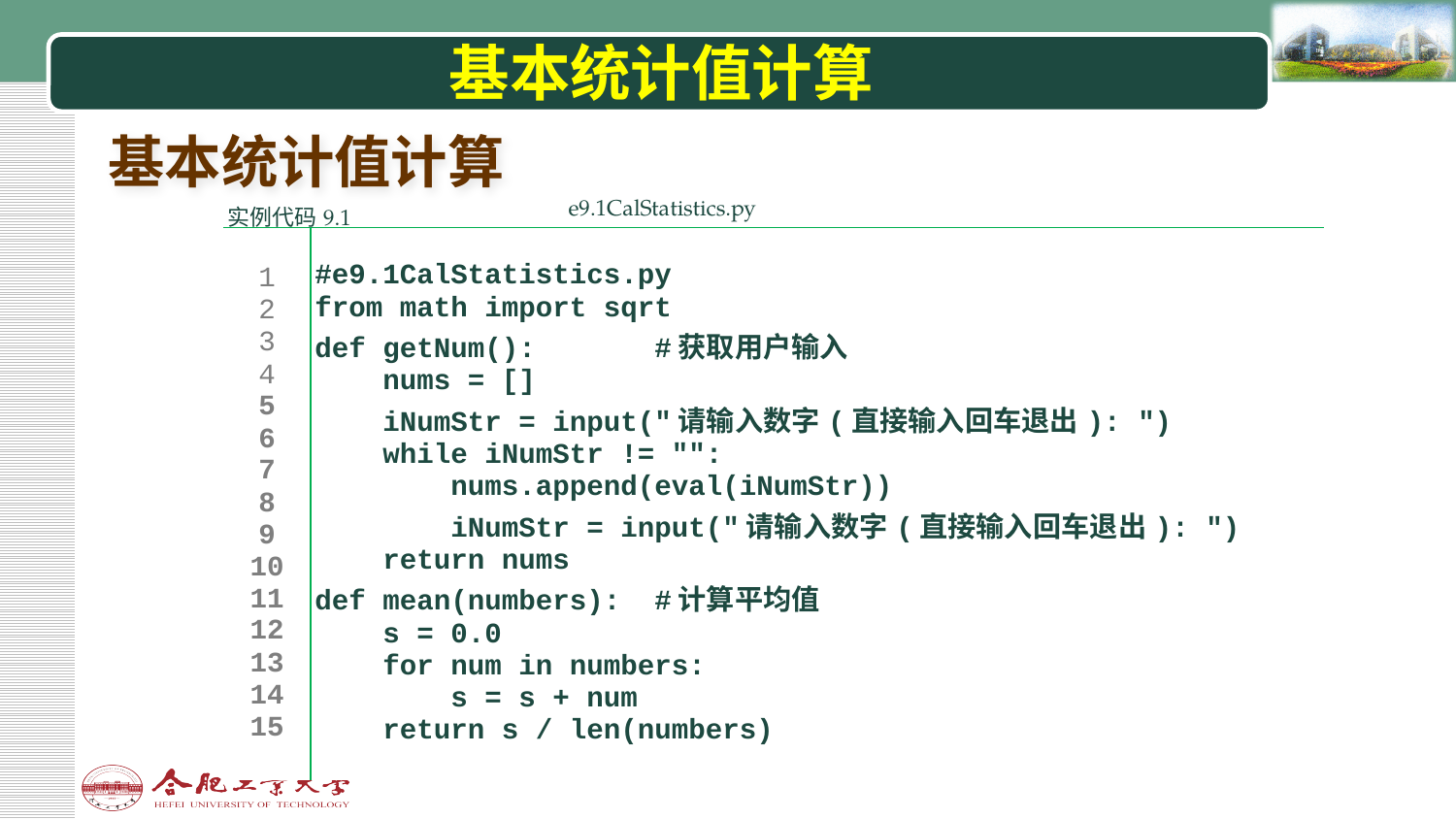

# 基本统计值计算
基本统计值计算
| 实例代码9.1 |  | e9.1CalStatistics.py |  |
| --- | --- | --- | --- |
|  |  |  |  |
| 1 2 3 4 5 6 7 8 9 10 11 12 13 14 15 | #e9.1CalStatistics.py from math import sqrt def getNum(): #获取用户输入 nums = [] iNumStr = input("请输入数字(直接输入回车退出): ") while iNumStr != "": nums.append(eval(iNumStr)) iNumStr = input("请输入数字(直接输入回车退出): ") return nums def mean(numbers): #计算平均值 s = 0.0 for num in numbers: s = s + num return s / len(numbers) |  |  |
|  |  |  |  |